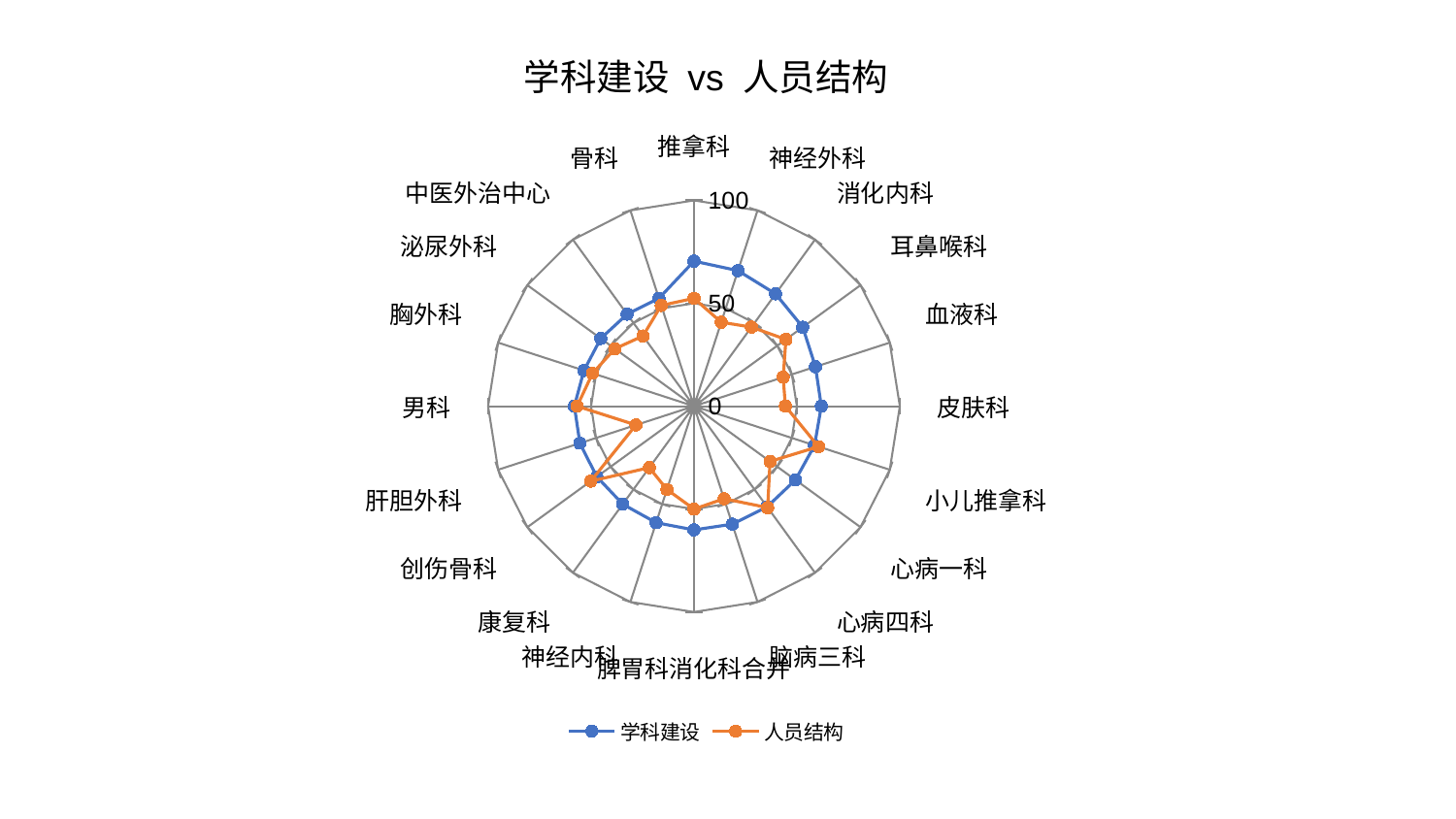

### Chart: 学科建设 vs 人员结构

| Category | 学科建设 | 人员结构 |
|---|---|---|
| 推拿科 | 70.47637737820888 | 52.39494514865551 |
| 神经外科 | 69.24498430806847 | 42.89877055406647 |
| 消化内科 | 67.46908252060871 | 47.51891743782882 |
| 耳鼻喉科 | 65.31548998878053 | 55.2158450680807 |
| 血液科 | 62.07164703809124 | 45.58343047019047 |
| 皮肤科 | 61.8621053830943 | 44.41701063506762 |
| 小儿推拿科 | 61.59498475418711 | 63.63572737897196 |
| 心病一科 | 60.953372605712794 | 45.68404620629132 |
| 心病四科 | 60.44788789056945 | 60.928914582694624 |
| 脑病三科 | 60.277913736367054 | 47.288900740038095 |
| 脾胃科消化科合并 | 60.1131496916867 | 50.02236133181002 |
| 神经内科 | 59.52800939679366 | 42.56140341268176 |
| 康复科 | 58.86457286777795 | 36.90277606582772 |
| 创伤骨科 | 58.34800356418736 | 62.00498386943001 |
| 肝胆外科 | 58.26412272098901 | 29.630386924262986 |
| 男科 | 58.084591777848566 | 56.760091307730185 |
| 胸外科 | 56.173736110956334 | 51.789756969029945 |
| 泌尿外科 | 55.97344318464666 | 47.46543850768039 |
| 中医外治中心 | 55.26363358945309 | 42.155964022515256 |
| 骨科 | 55.112971509391286 | 51.475468079849634 |
17